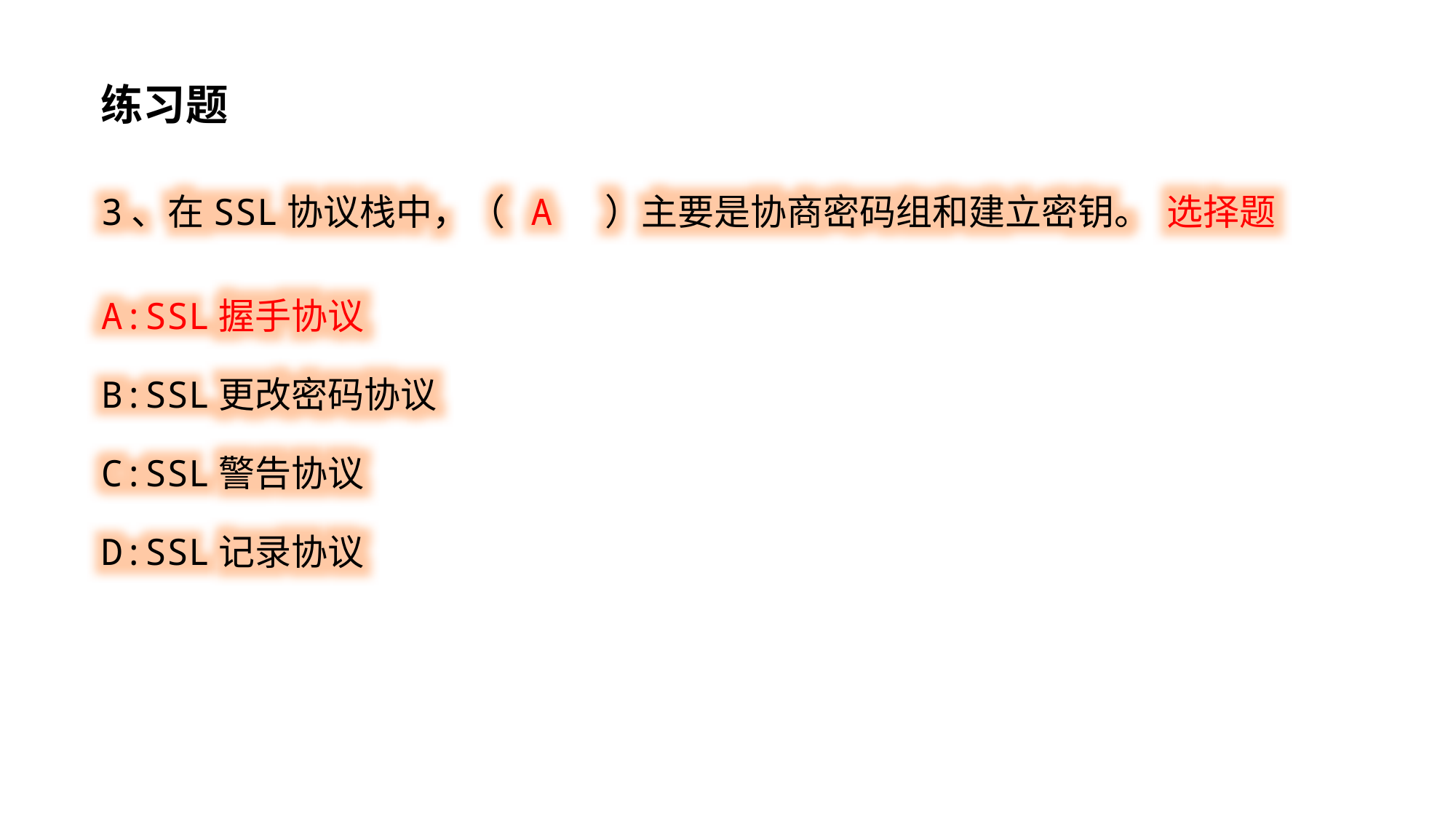

练习题
3、在SSL协议栈中，（  A  ）主要是协商密码组和建立密钥。  选择题

A:SSL握手协议

B:SSL更改密码协议

C:SSL警告协议

D:SSL记录协议